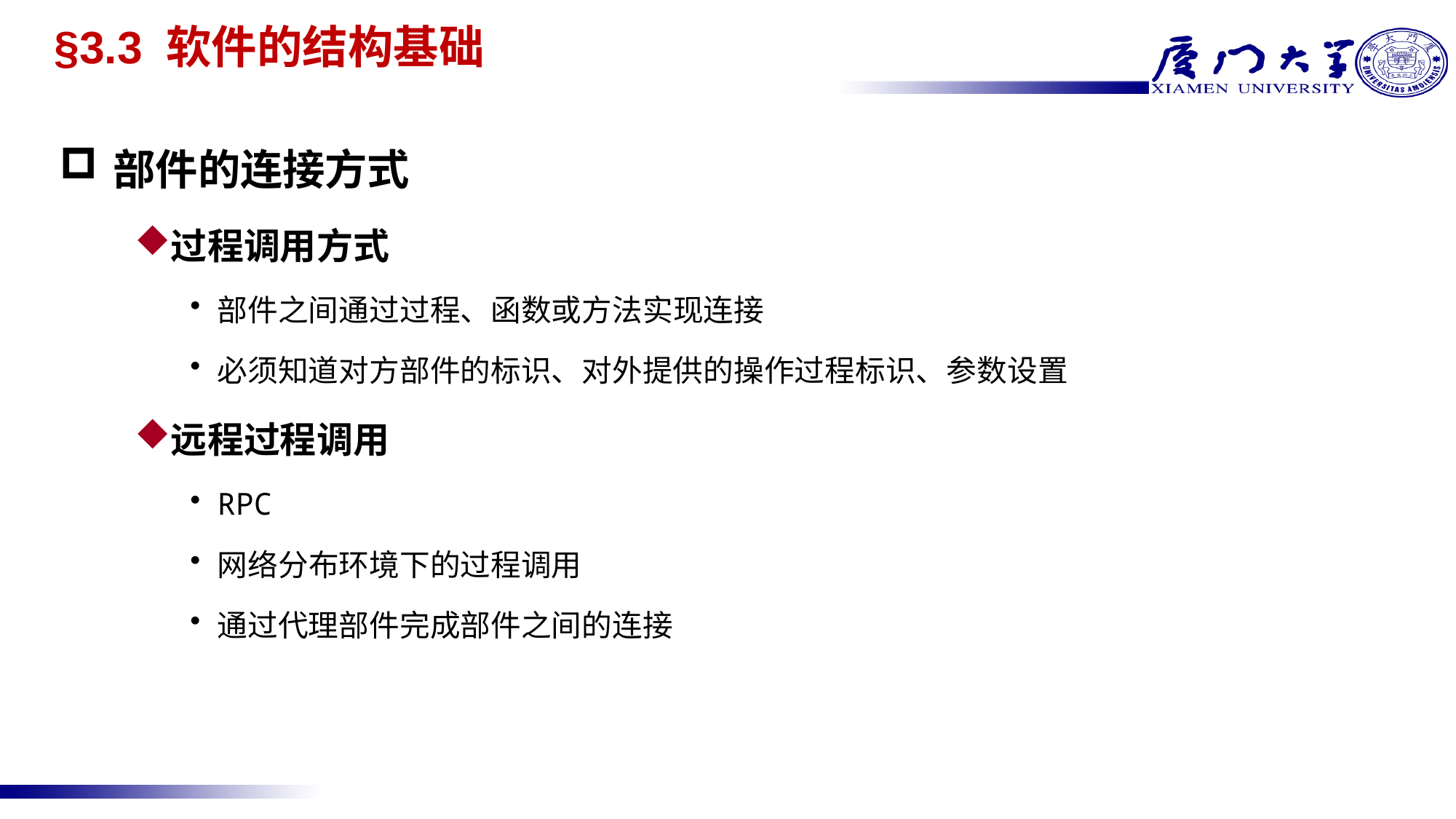

# §3.3 软件的结构基础
部件的连接方式
过程调用方式
部件之间通过过程、函数或方法实现连接
必须知道对方部件的标识、对外提供的操作过程标识、参数设置
远程过程调用
RPC
网络分布环境下的过程调用
通过代理部件完成部件之间的连接